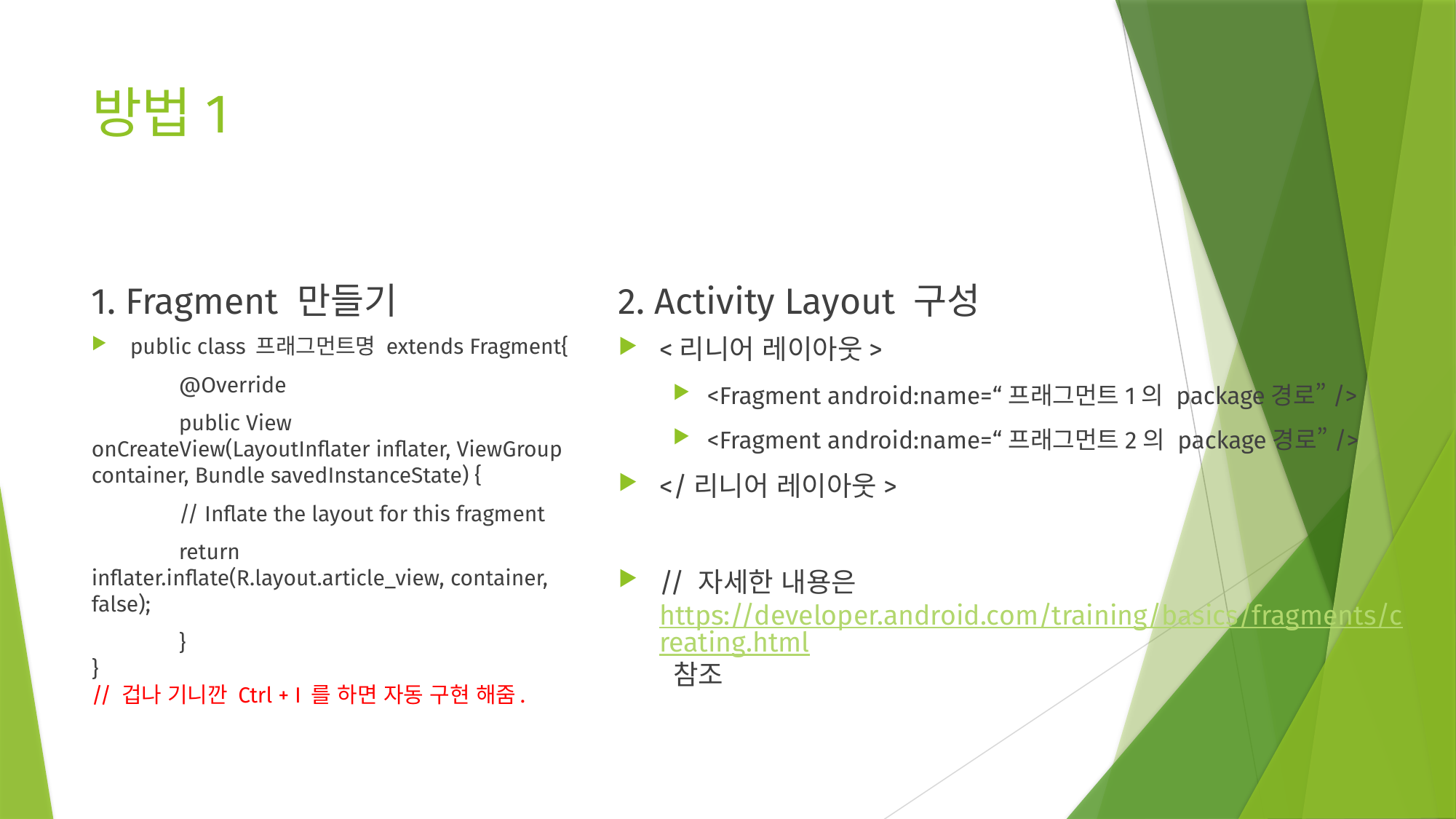

# 방법1
1. Fragment 만들기
2. Activity Layout 구성
public class 프래그먼트명 extends Fragment{
	@Override
	public View onCreateView(LayoutInflater inflater, ViewGroup container, Bundle savedInstanceState) {
	// Inflate the layout for this fragment
	return inflater.inflate(R.layout.article_view, container, false);
	}
}
// 겁나 기니깐 Ctrl + I 를 하면 자동 구현 해줌.
<리니어 레이아웃>
<Fragment android:name=“프래그먼트1의 package경로”/>
<Fragment android:name=“프래그먼트2의 package경로”/>
</리니어 레이아웃>

// 자세한 내용은 https://developer.android.com/training/basics/fragments/creating.html 참조